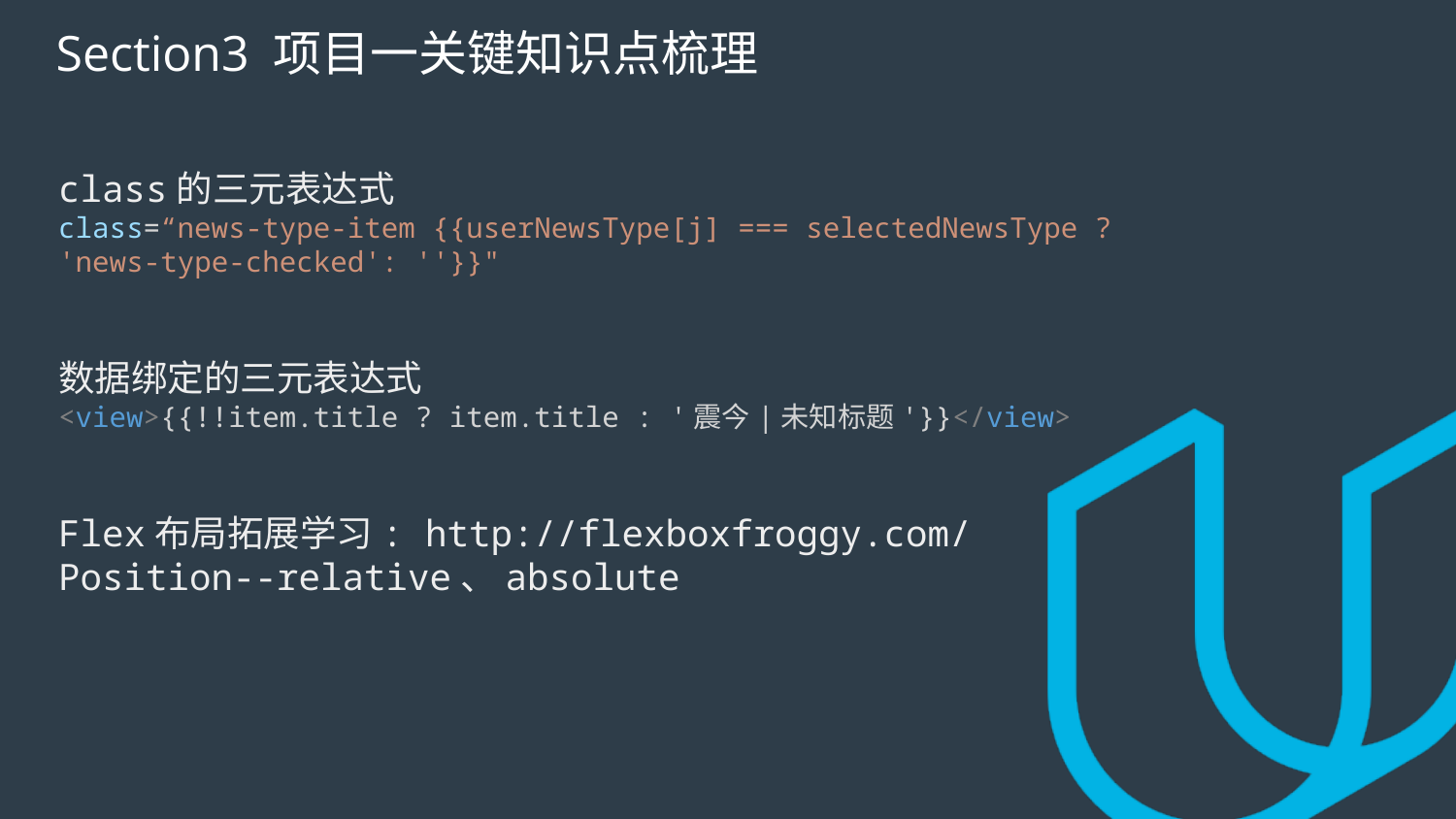

# Section3 项目一关键知识点梳理
class的三元表达式
class=“news-type-item {{userNewsType[j] === selectedNewsType ? 'news-type-checked': ''}}"

数据绑定的三元表达式
<view>{{!!item.title ? item.title : '震今|未知标题'}}</view>

Flex布局拓展学习: http://flexboxfroggy.com/
Position--relative、absolute